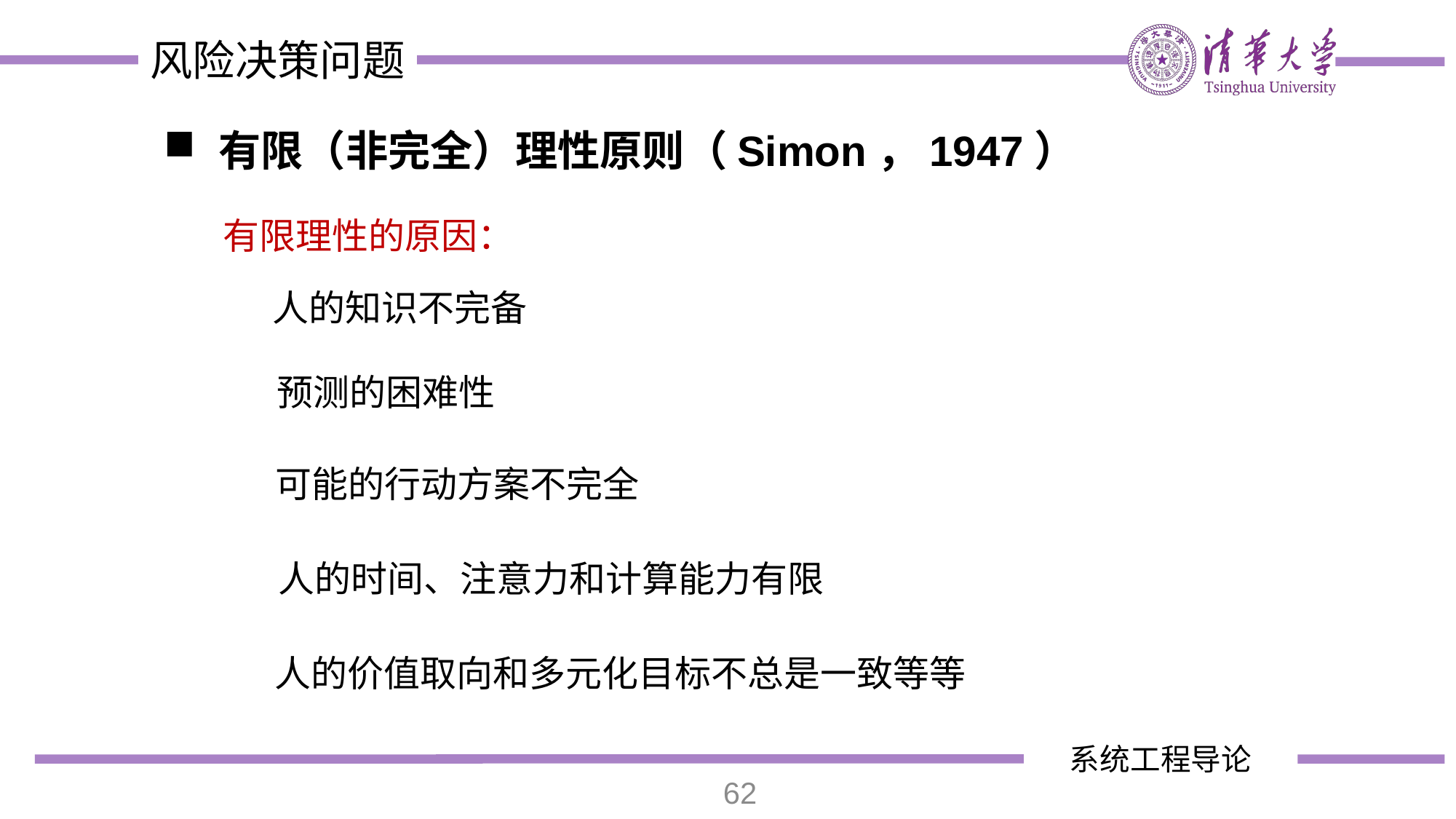

有限（非完全）理性原则（Simon，1947）
有限理性的原因：
人的知识不完备
预测的困难性
可能的行动方案不完全
人的时间、注意力和计算能力有限
人的价值取向和多元化目标不总是一致等等